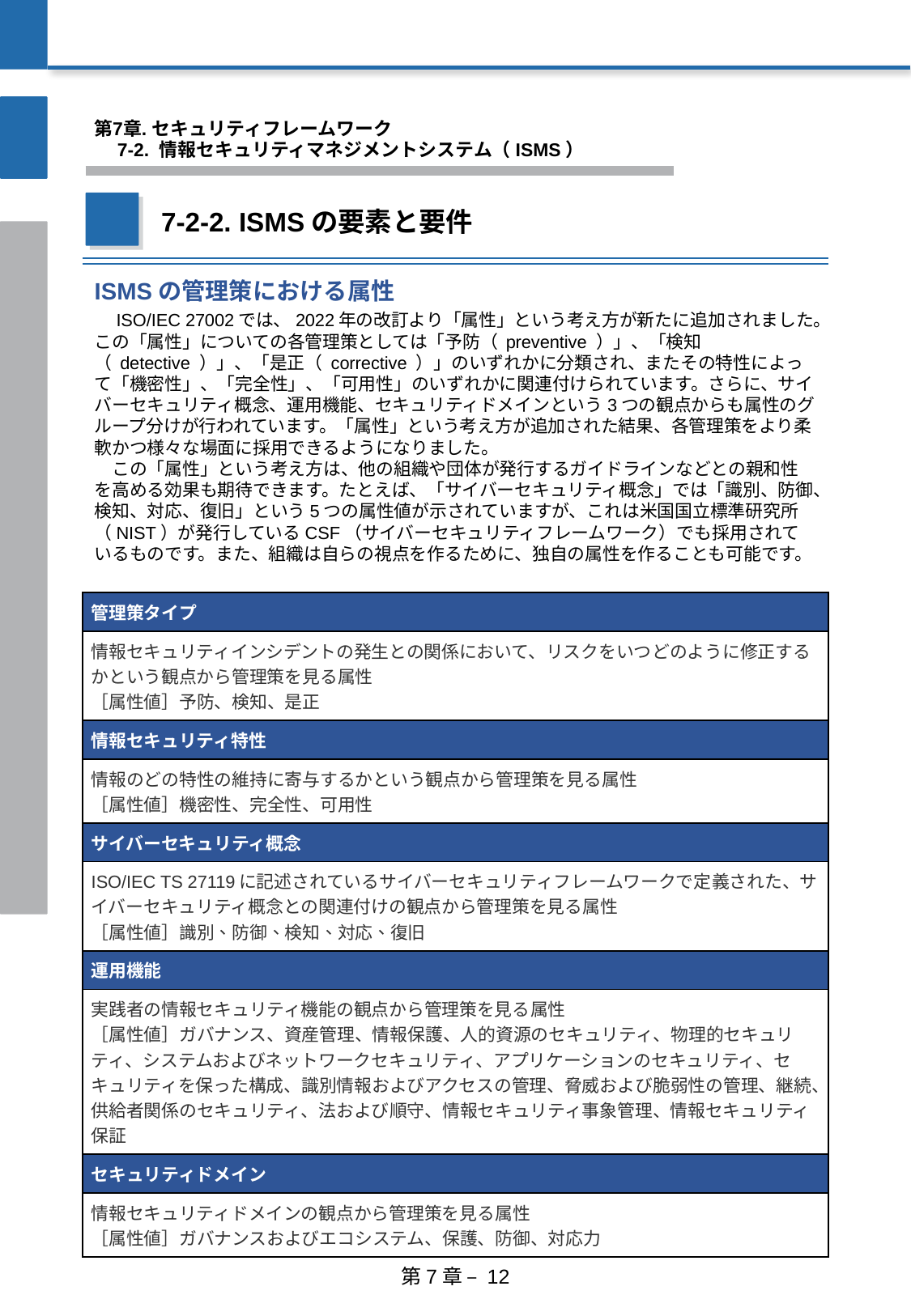

第7章. セキュリティフレームワーク
　7-2. 情報セキュリティマネジメントシステム（ISMS）
7-2-2. ISMSの要素と要件
ISMSの管理策における属性
　ISO/IEC 27002では、2022年の改訂より「属性」という考え方が新たに追加されました。この「属性」についての各管理策としては「予防（ preventive ）」、「検知（ detective ）」、「是正（ corrective ）」のいずれかに分類され、またその特性によって「機密性」、「完全性」、「可用性」のいずれかに関連付けられています。さらに、サイバーセキュリティ概念、運用機能、セキュリティドメインという3つの観点からも属性のグループ分けが行われています。「属性」という考え方が追加された結果、各管理策をより柔軟かつ様々な場面に採用できるようになりました。
　この「属性」という考え方は、他の組織や団体が発行するガイドラインなどとの親和性を高める効果も期待できます。たとえば、「サイバーセキュリティ概念」では「識別、防御、検知、対応、復旧」という5つの属性値が示されていますが、これは米国国立標準研究所（NIST）が発行しているCSF（サイバーセキュリティフレームワーク）でも採用されているものです。また、組織は自らの視点を作るために、独自の属性を作ることも可能です。
| 管理策タイプ |
| --- |
| 情報セキュリティインシデントの発生との関係において、リスクをいつどのように修正するかという観点から管理策を見る属性 ［属性値］予防、検知、是正 |
| 情報セキュリティ特性 |
| 情報のどの特性の維持に寄与するかという観点から管理策を見る属性 ［属性値］機密性、完全性、可用性 |
| サイバーセキュリティ概念 |
| ISO/IEC TS 27119に記述されているサイバーセキュリティフレームワークで定義された、サイバーセキュリティ概念との関連付けの観点から管理策を見る属性 ［属性値］識別、防御、検知、対応、復旧 |
| 運用機能 |
| 実践者の情報セキュリティ機能の観点から管理策を見る属性 ［属性値］ガバナンス、資産管理、情報保護、人的資源のセキュリティ、物理的セキュリティ、システムおよびネットワークセキュリティ、アプリケーションのセキュリティ、セキュリティを保った構成、識別情報およびアクセスの管理、脅威および脆弱性の管理、継続、供給者関係のセキュリティ、法および順守、情報セキュリティ事象管理、情報セキュリティ保証 |
| セキュリティドメイン |
| 情報セキュリティドメインの観点から管理策を見る属性 ［属性値］ガバナンスおよびエコシステム、保護、防御、対応力 |
第7章 – 12